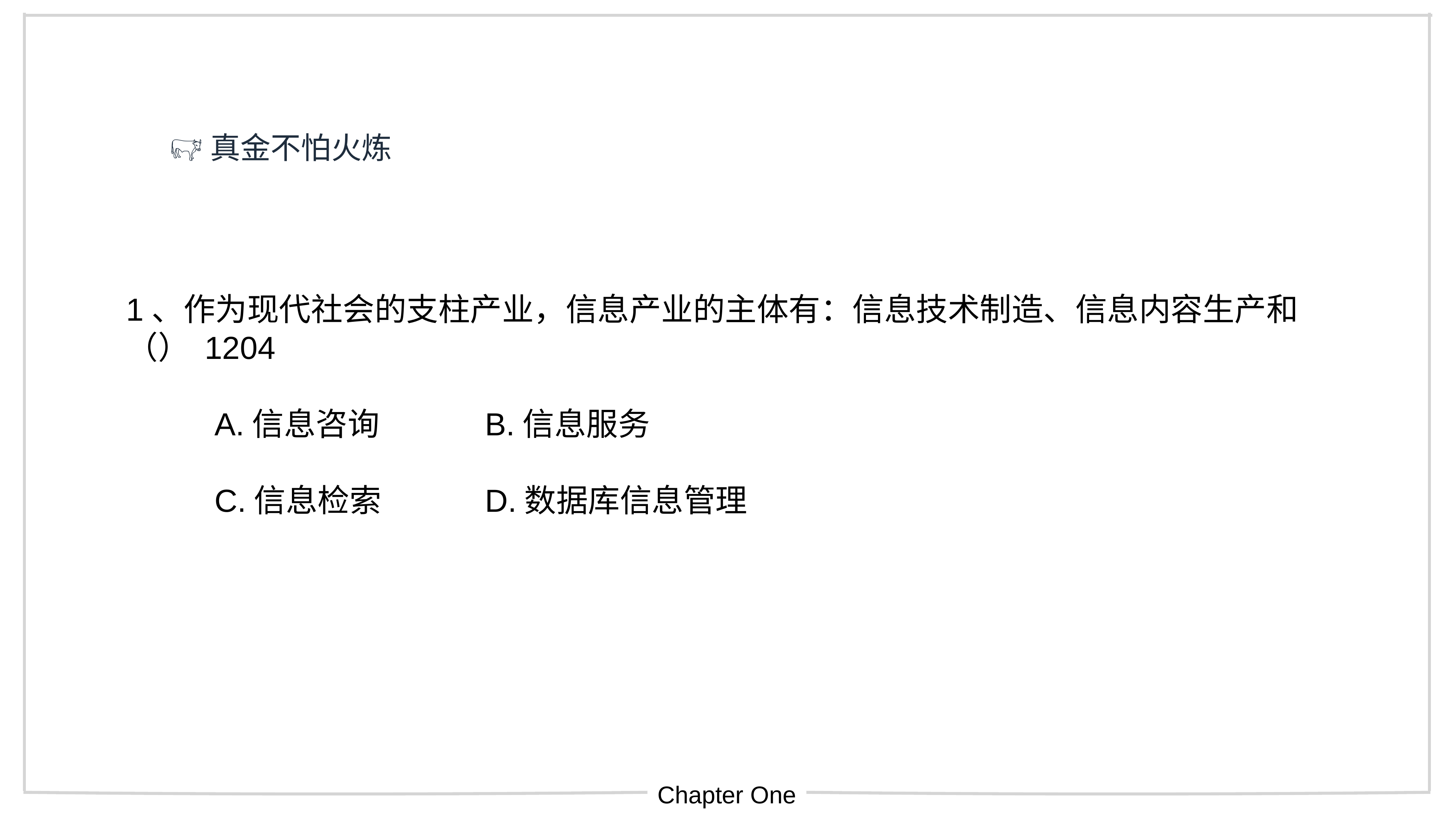

🐂真金不怕火炼
1、作为现代社会的支柱产业，信息产业的主体有：信息技术制造、信息内容生产和（） 1204

          A.信息咨询	           B.信息服务

          C.信息检索	           D.数据库信息管理